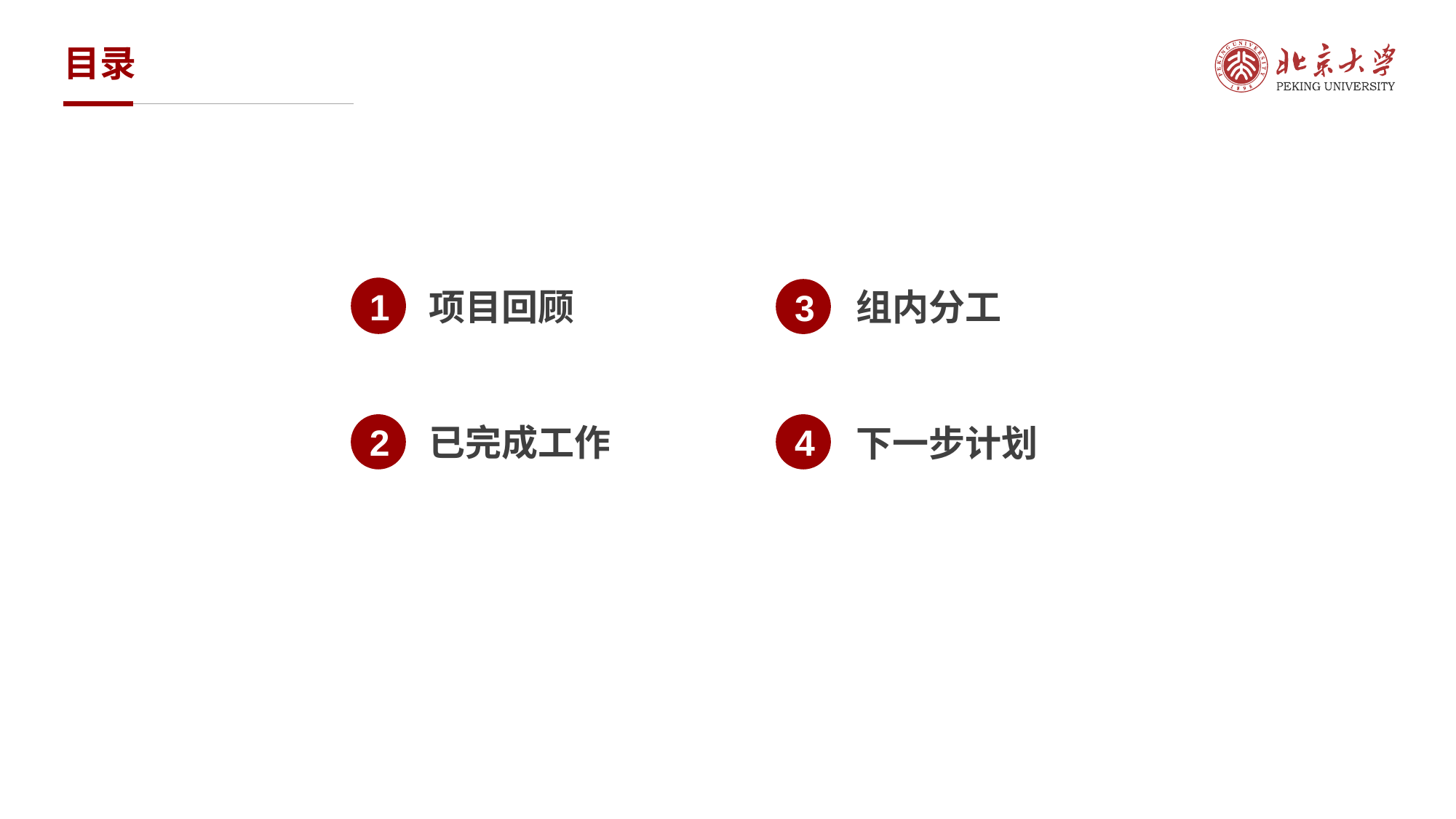

目录

1
3
组内分工
项目回顾
2
已完成工作
4
下一步计划